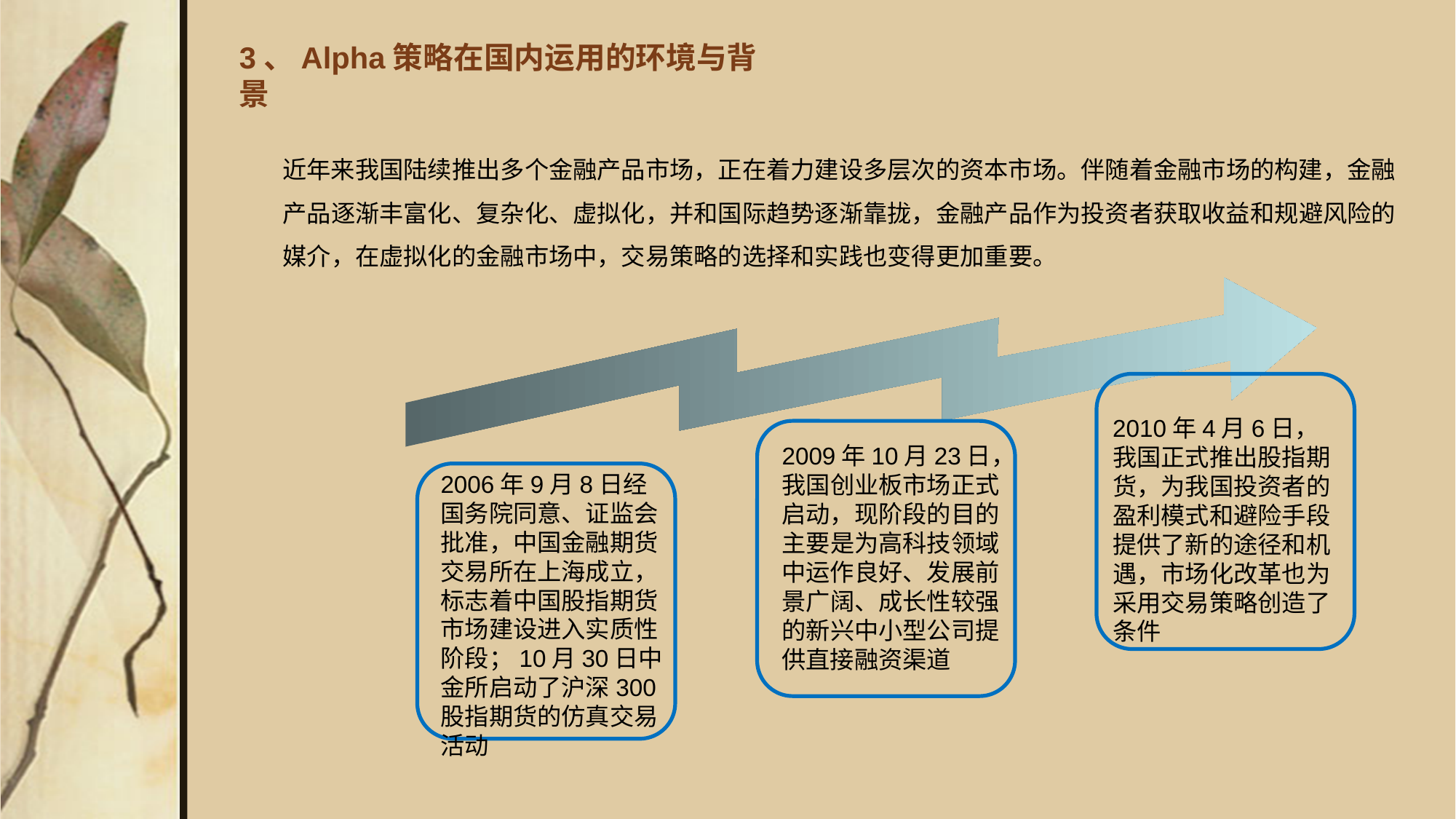

# 3、Alpha策略在国内运用的环境与背景
近年来我国陆续推出多个金融产品市场，正在着力建设多层次的资本市场。伴随着金融市场的构建，金融产品逐渐丰富化、复杂化、虚拟化，并和国际趋势逐渐靠拢，金融产品作为投资者获取收益和规避风险的媒介，在虚拟化的金融市场中，交易策略的选择和实践也变得更加重要。

2010年4月6日，我国正式推出股指期货，为我国投资者的盈利模式和避险手段提供了新的途径和机遇，市场化改革也为采用交易策略创造了条件

2009年10月23日，我国创业板市场正式启动，现阶段的目的主要是为高科技领域中运作良好、发展前景广阔、成长性较强的新兴中小型公司提供直接融资渠道

2006年9月8日经国务院同意、证监会批准，中国金融期货交易所在上海成立，标志着中国股指期货市场建设进入实质性阶段；10月30日中金所启动了沪深300股指期货的仿真交易活动